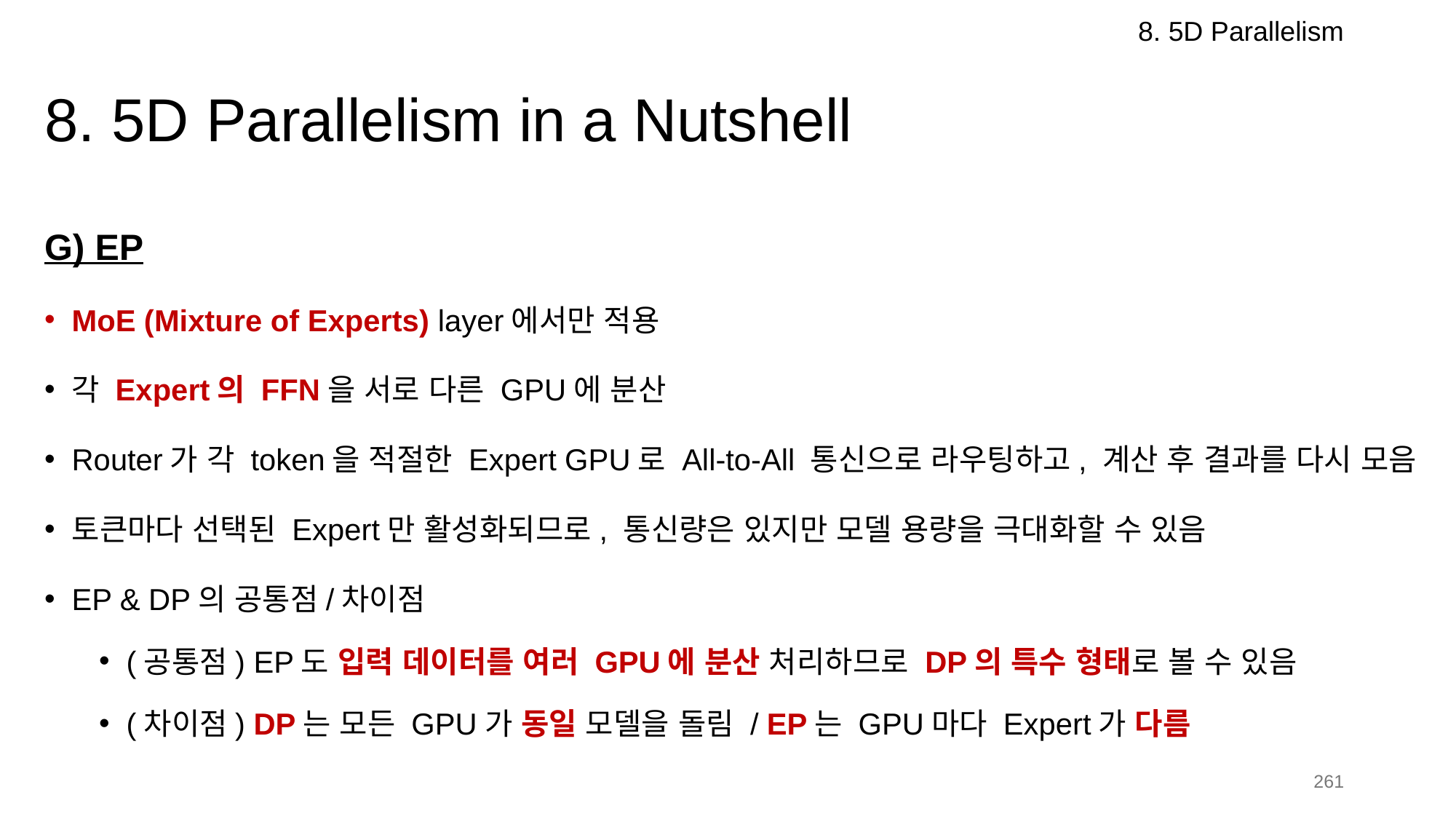

8. 5D Parallelism
# 8. 5D Parallelism in a Nutshell
G) EP
MoE (Mixture of Experts) layer에서만 적용
각 Expert의 FFN을 서로 다른 GPU에 분산
Router가 각 token을 적절한 Expert GPU로 All-to-All 통신으로 라우팅하고, 계산 후 결과를 다시 모음
토큰마다 선택된 Expert만 활성화되므로, 통신량은 있지만 모델 용량을 극대화할 수 있음
EP & DP의 공통점/차이점
(공통점) EP도 입력 데이터를 여러 GPU에 분산 처리하므로 DP의 특수 형태로 볼 수 있음
(차이점) DP는 모든 GPU가 동일 모델을 돌림 / EP는 GPU마다 Expert가 다름

261